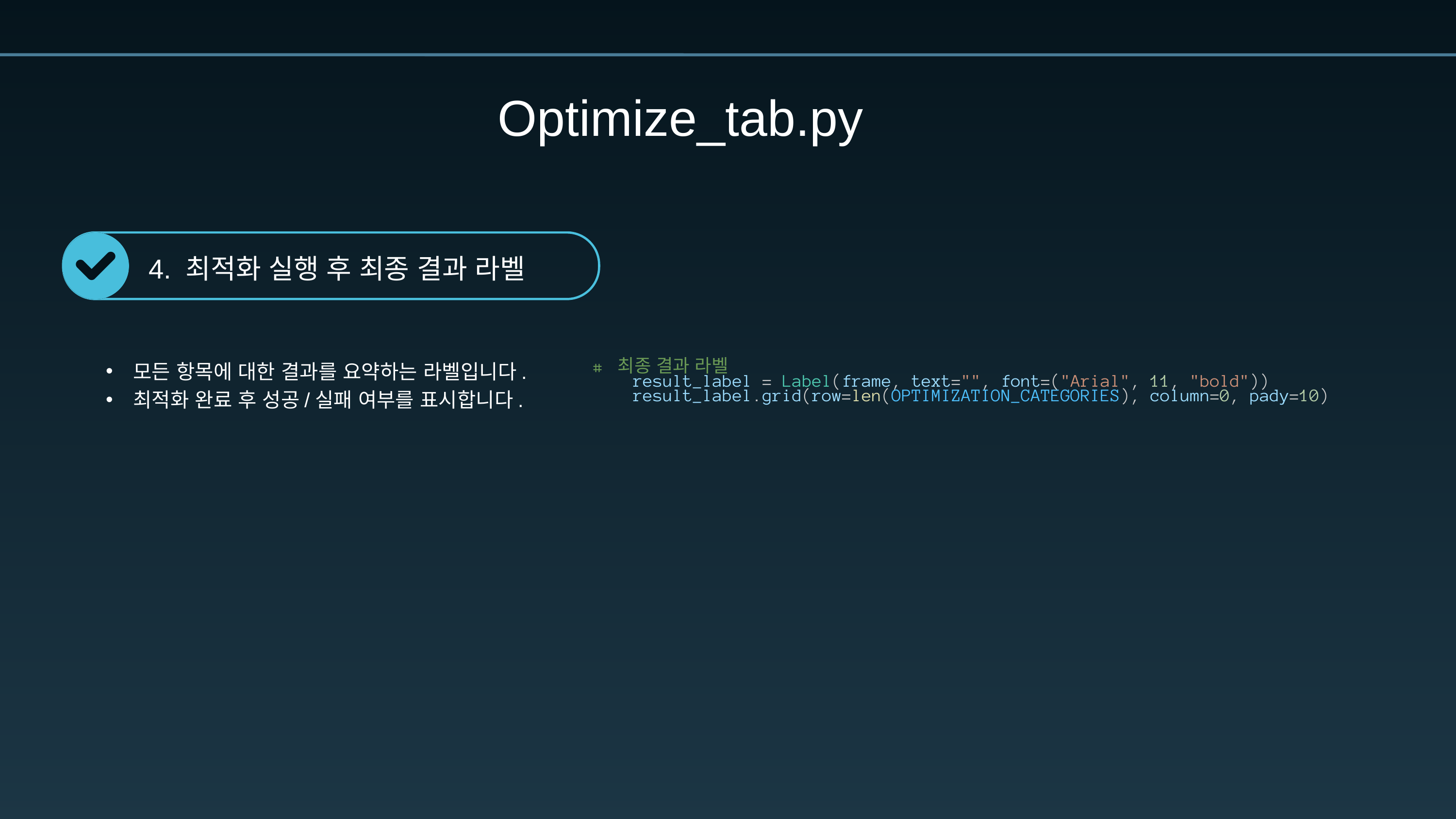

Optimize_tab.py

4. 최적화 실행 후 최종 결과 라벨
모든 항목에 대한 결과를 요약하는 라벨입니다.
최적화 완료 후 성공/실패 여부를 표시합니다.
# 최종 결과 라벨
    result_label = Label(frame, text="", font=("Arial", 11, "bold"))
    result_label.grid(row=len(OPTIMIZATION_CATEGORIES), column=0, pady=10)